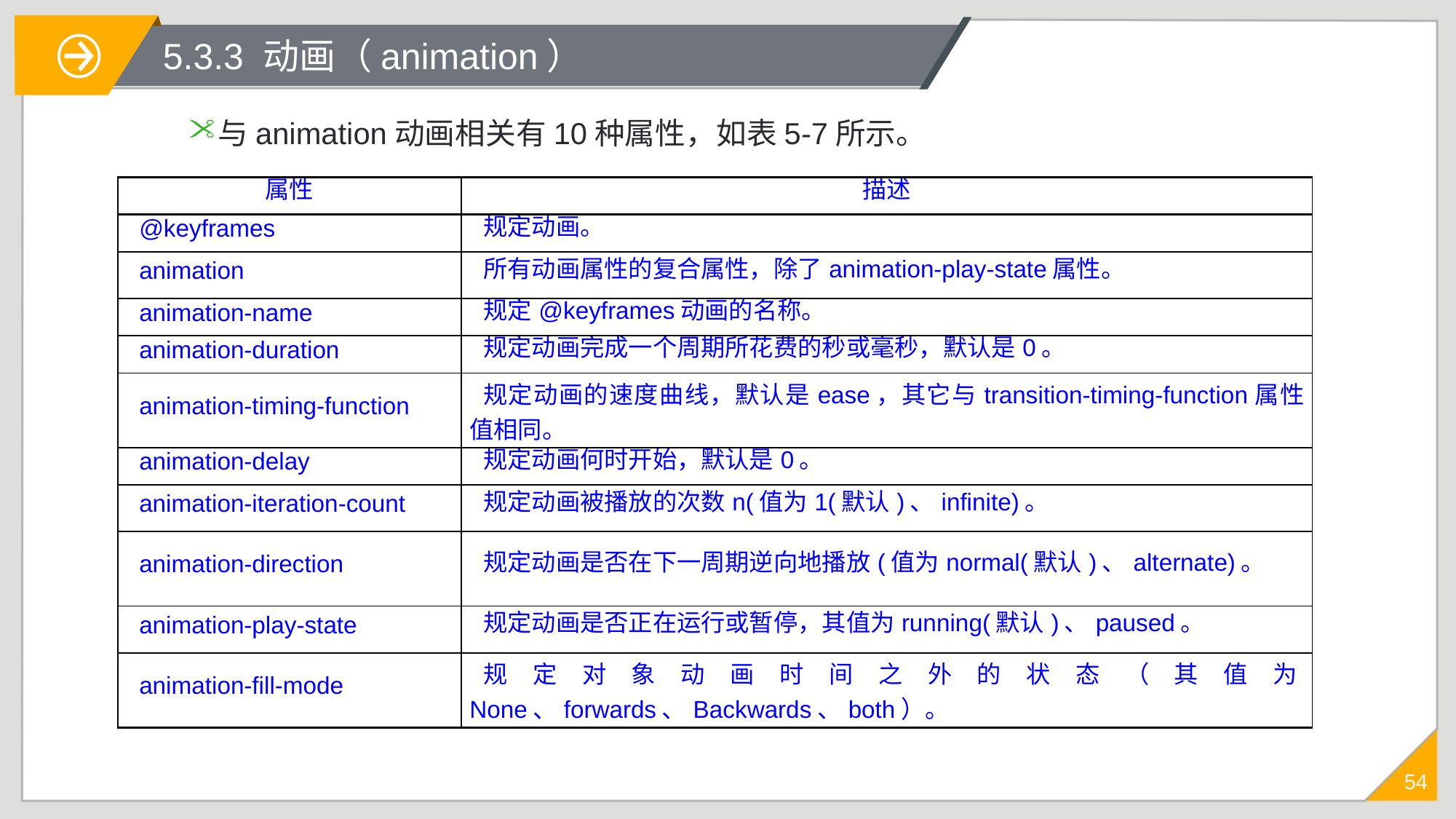

# 5.3.3 动画（animation）
与animation动画相关有10种属性，如表5-7所示。

| 属性 | 描述 |
| --- | --- |
| @keyframes | 规定动画。 |
| animation | 所有动画属性的复合属性，除了animation-play-state属性。 |
| animation-name | 规定@keyframes动画的名称。 |
| animation-duration | 规定动画完成一个周期所花费的秒或毫秒，默认是0。 |
| animation-timing-function | 规定动画的速度曲线，默认是ease，其它与transition-timing-function属性值相同。 |
| animation-delay | 规定动画何时开始，默认是0。 |
| animation-iteration-count | 规定动画被播放的次数n(值为1(默认)、infinite)。 |
| animation-direction | 规定动画是否在下一周期逆向地播放(值为normal(默认)、alternate)。 |
| animation-play-state | 规定动画是否正在运行或暂停，其值为running(默认)、paused。 |
| animation-fill-mode | 规定对象动画时间之外的状态（其值为None、forwards、Backwards、both）。 |